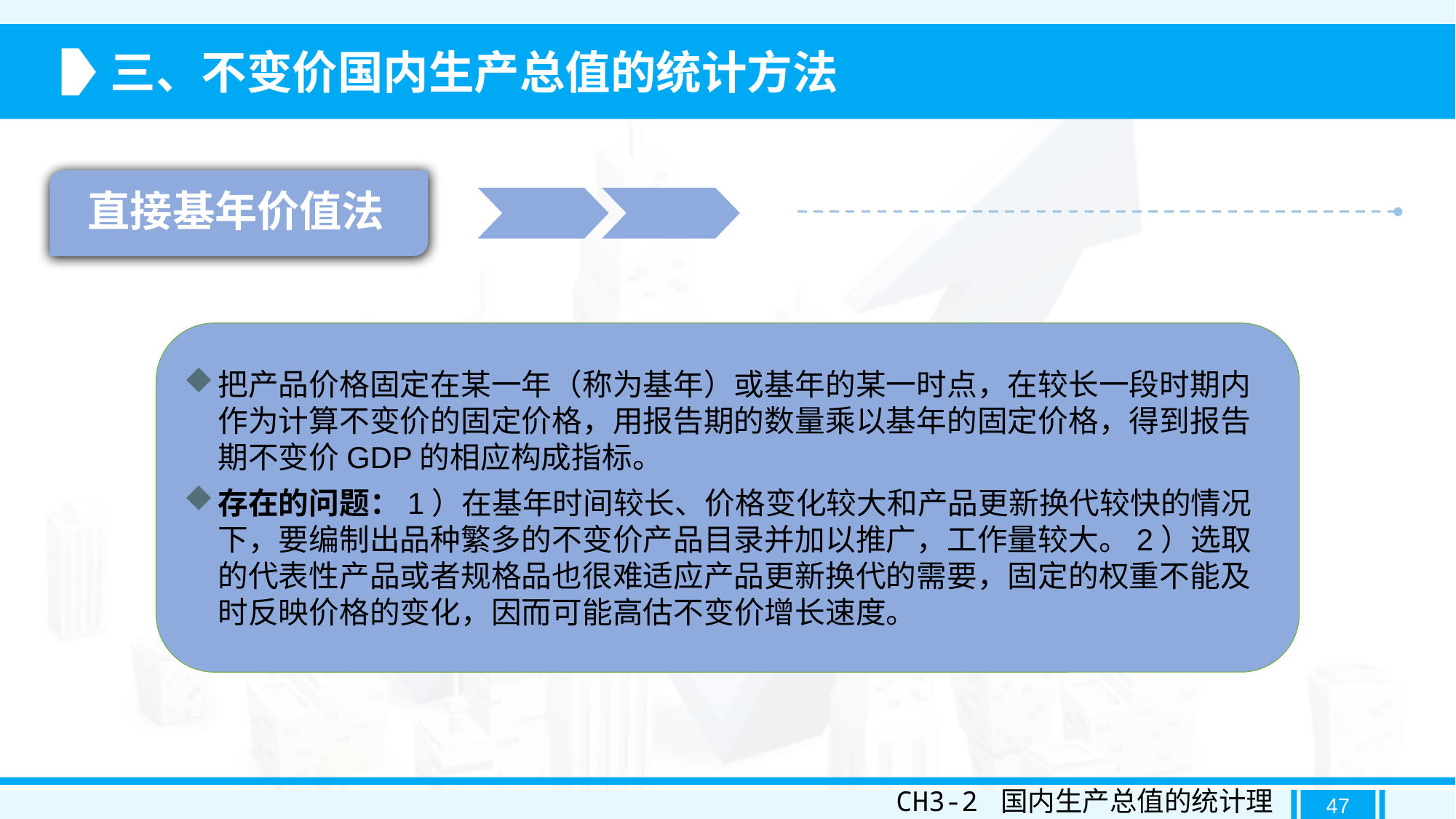

三、不变价国内生产总值的统计方法

直接基年价值法

把产品价格固定在某一年（称为基年）或基年的某一时点，在较长一段时期内作为计算不变价的固定价格，用报告期的数量乘以基年的固定价格，得到报告期不变价GDP的相应构成指标。
存在的问题：1）在基年时间较长、价格变化较大和产品更新换代较快的情况下，要编制出品种繁多的不变价产品目录并加以推广，工作量较大。2）选取的代表性产品或者规格品也很难适应产品更新换代的需要，固定的权重不能及时反映价格的变化，因而可能高估不变价增长速度。
CH3-2 国内生产总值的统计理论
47